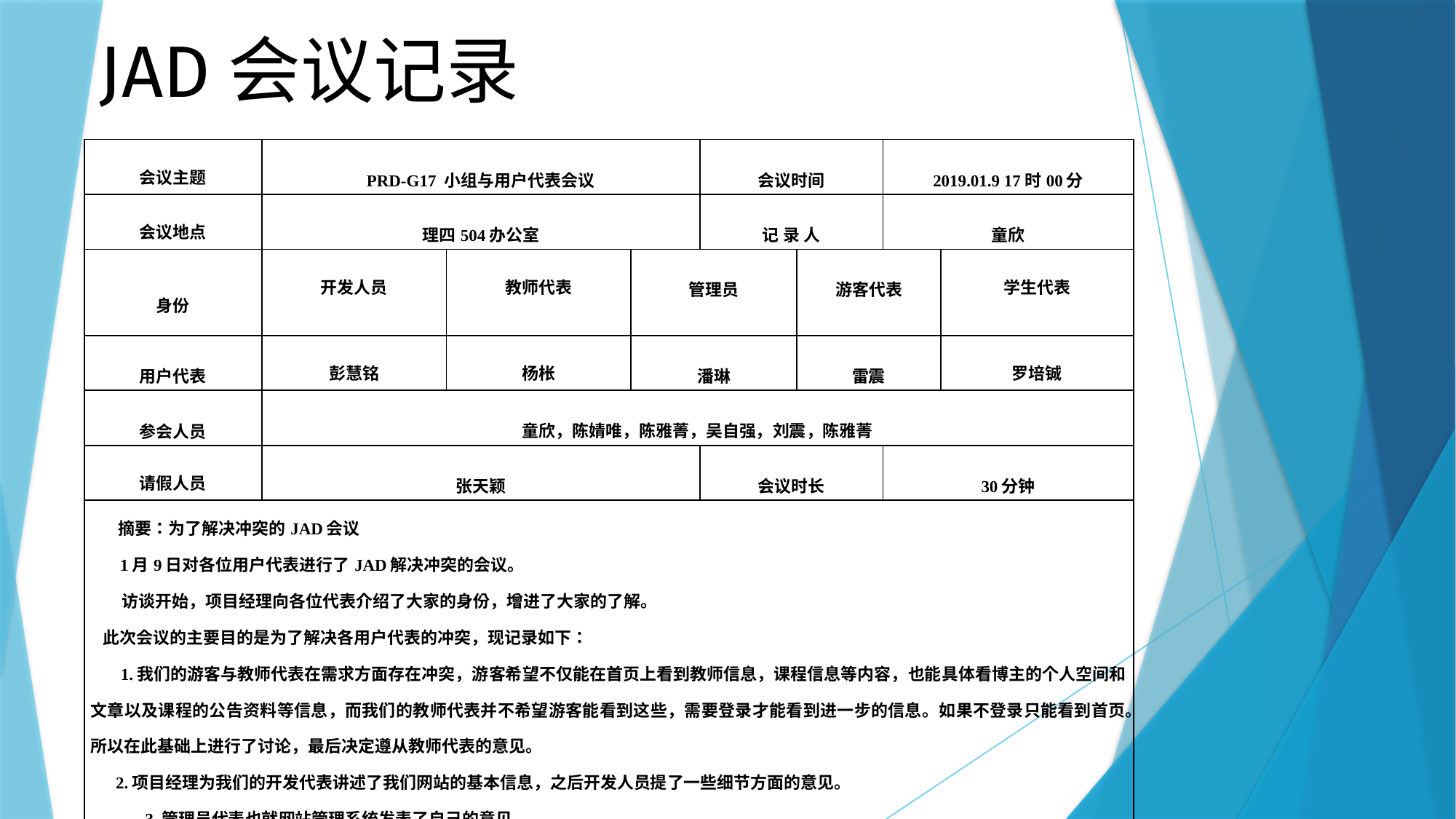

# JAD会议记录

| 会议主题 | PRD-G17 小组与用户代表会议 |  |  | 会议时间 |  | 2019.01.9 17时00分 |  |
| --- | --- | --- | --- | --- | --- | --- | --- |
| 会议地点 | 理四504办公室 |  |  | 记 录 人 |  | 童欣 |  |
| 身份 | 开发人员 | 教师代表 | 管理员 |  | 游客代表 |  | 学生代表 |
| 用户代表 | 彭慧铭 | 杨枨 | 潘琳 |  | 雷震 |  | 罗培铖 |
| 参会人员 | 童欣，陈婧唯，陈雅菁，吴自强，刘震，陈雅菁 |  |  |  |  |  |  |
| 请假人员 | 张天颖 |  |  | 会议时长 |  | 30分钟 |  |
| 摘要：为了解决冲突的JAD会议 1月9日对各位用户代表进行了JAD解决冲突的会议。 访谈开始，项目经理向各位代表介绍了大家的身份，增进了大家的了解。 此次会议的主要目的是为了解决各用户代表的冲突，现记录如下： 1.我们的游客与教师代表在需求方面存在冲突，游客希望不仅能在首页上看到教师信息，课程信息等内容，也能具体看博主的个人空间和文章以及课程的公告资料等信息，而我们的教师代表并不希望游客能看到这些，需要登录才能看到进一步的信息。如果不登录只能看到首页。所以在此基础上进行了讨论，最后决定遵从教师代表的意见。 2.项目经理为我们的开发代表讲述了我们网站的基本信息，之后开发人员提了一些细节方面的意见。 3.管理员代表也就网站管理系统发表了自己的意见。 最后项目经理发表了结束语，此次JAD会议结束 我们将根据各代表的反馈对我们的项目进行修改。 |  |  |  |  |  |  |  |